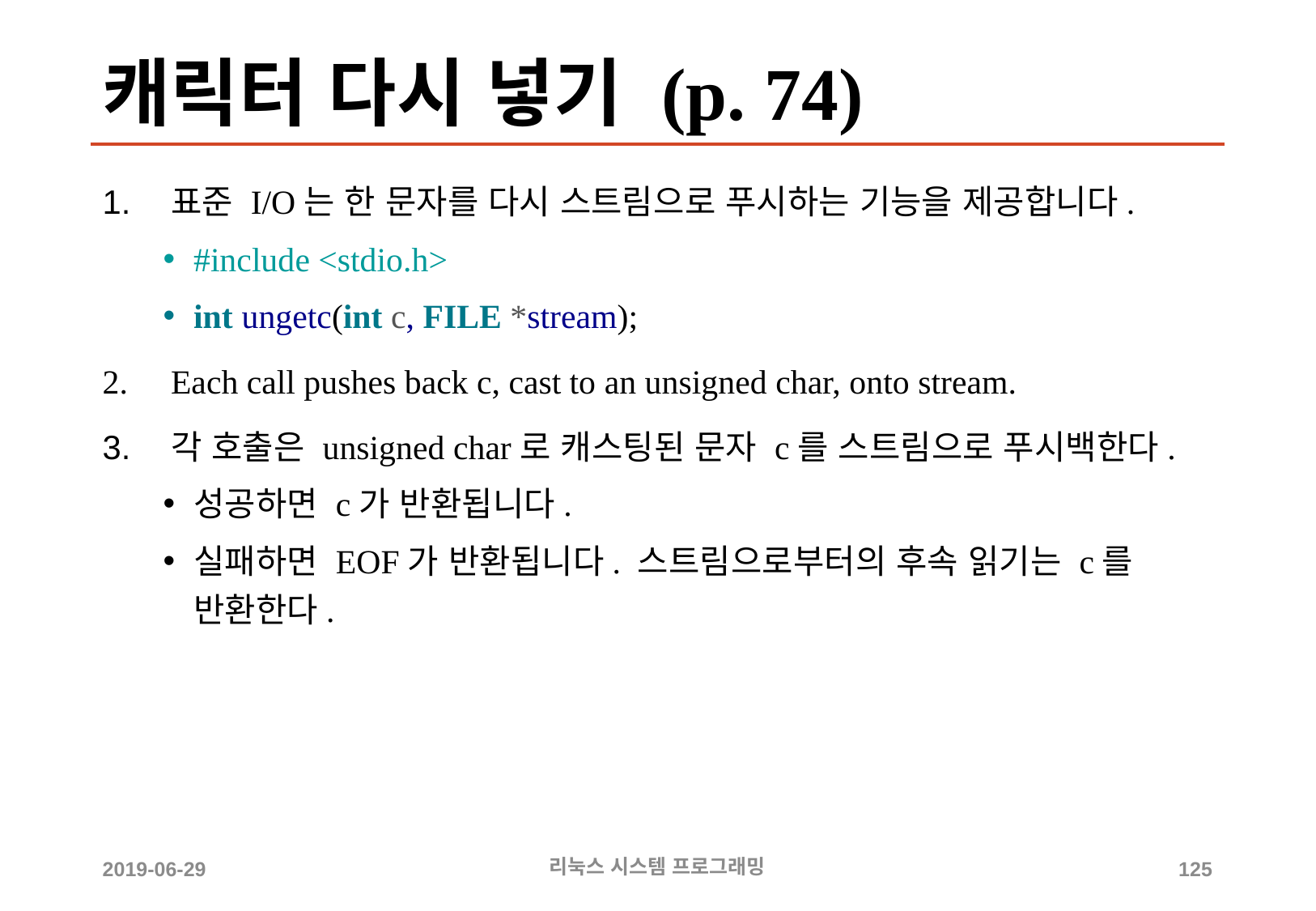

# 캐릭터 다시 넣기 (p. 74)
표준 I/O는 한 문자를 다시 스트림으로 푸시하는 기능을 제공합니다.
#include <stdio.h>
int ungetc(int c, FILE *stream);
Each call pushes back c, cast to an unsigned char, onto stream.
각 호출은 unsigned char로 캐스팅된 문자 c를 스트림으로 푸시백한다.
성공하면 c가 반환됩니다.
실패하면 EOF가 반환됩니다. 스트림으로부터의 후속 읽기는 c를 반환한다.

2019-06-29
리눅스 시스템 프로그래밍
125